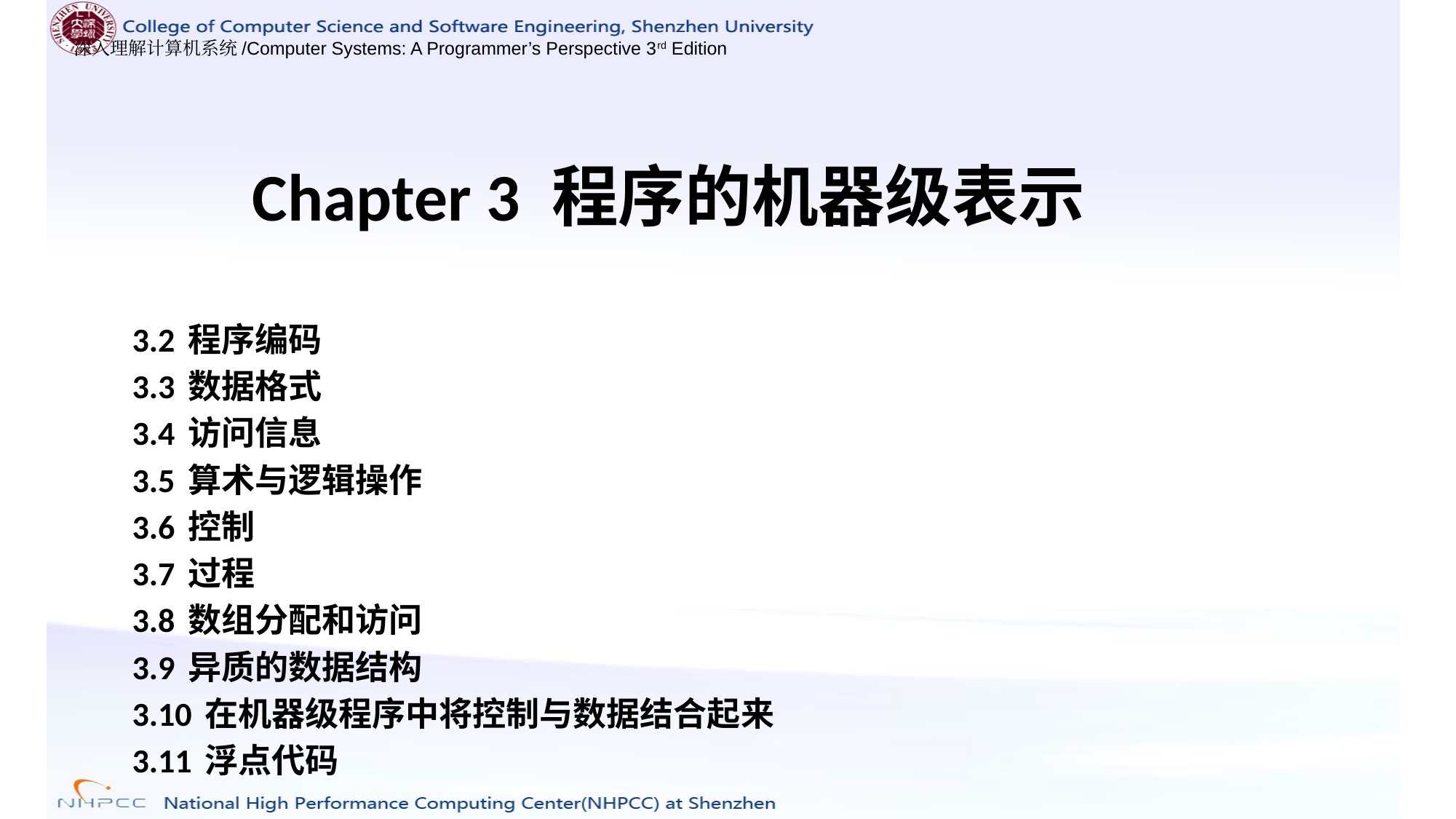

Chapter 3 程序的机器级表示
3.2 程序编码
3.3 数据格式
3.4 访问信息
3.5 算术与逻辑操作
3.6 控制
3.7 过程
3.8 数组分配和访问
3.9 异质的数据结构
3.10 在机器级程序中将控制与数据结合起来
3.11 浮点代码